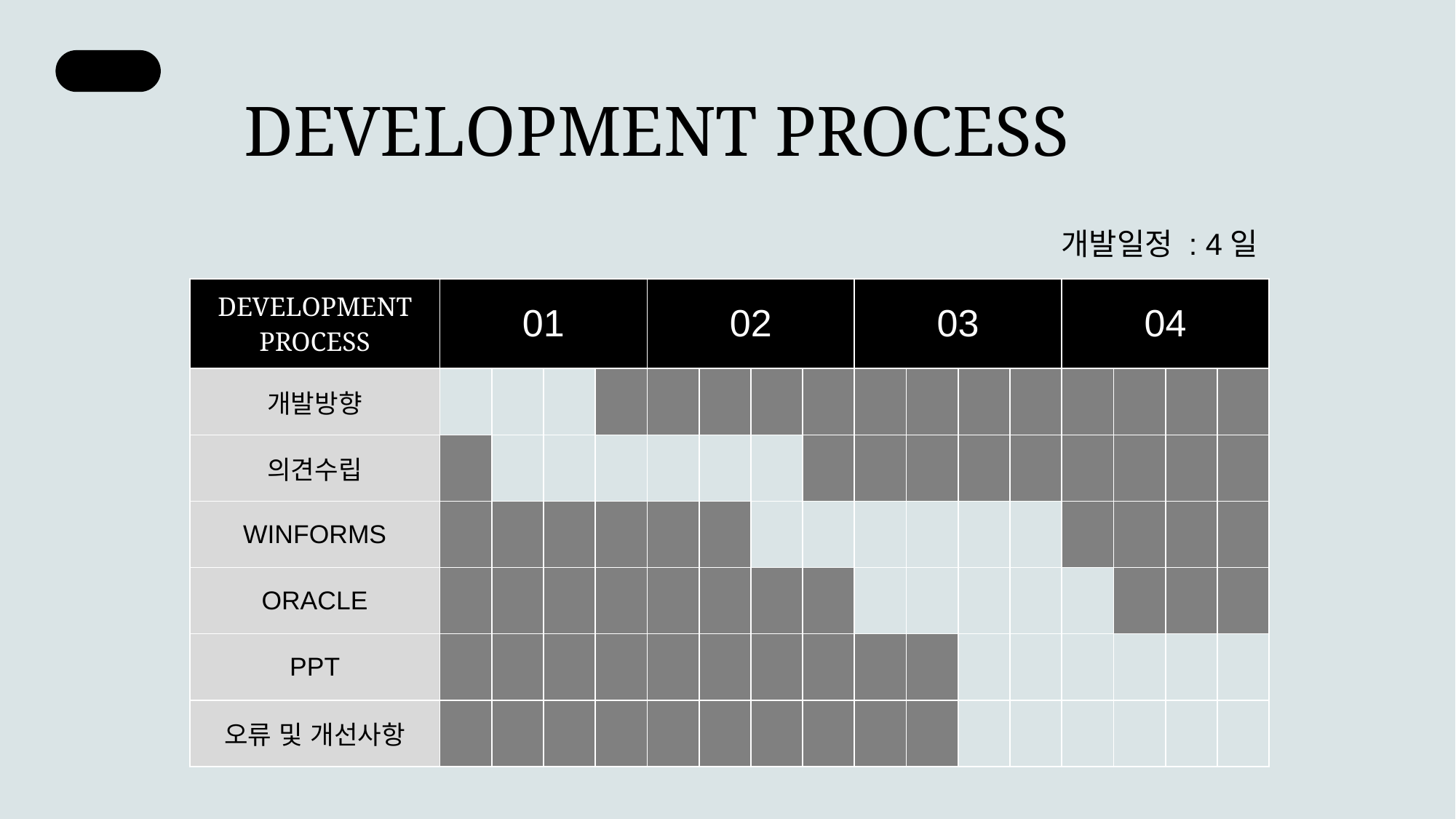

DEVELOPMENT PROCESS
개발일정 : 4일
| DEVELOPMENT PROCESS | 01 |  |  |  | 02 |  |  |  | 03 |  |  |  | 04 |  |  |  |
| --- | --- | --- | --- | --- | --- | --- | --- | --- | --- | --- | --- | --- | --- | --- | --- | --- |
| 개발방향 |  |  |  |  |  |  |  |  |  |  |  |  |  |  |  |  |
| 의견수립 |  |  |  |  |  |  |  |  |  |  |  |  |  |  |  |  |
| WINFORMS |  |  |  |  |  |  |  |  |  |  |  |  |  |  |  |  |
| ORACLE |  |  |  |  |  |  |  |  |  |  |  |  |  |  |  |  |
| PPT |  |  |  |  |  |  |  |  |  |  |  |  |  |  |  |  |
| 오류 및 개선사항 |  |  |  |  |  |  |  |  |  |  |  |  |  |  |  |  |